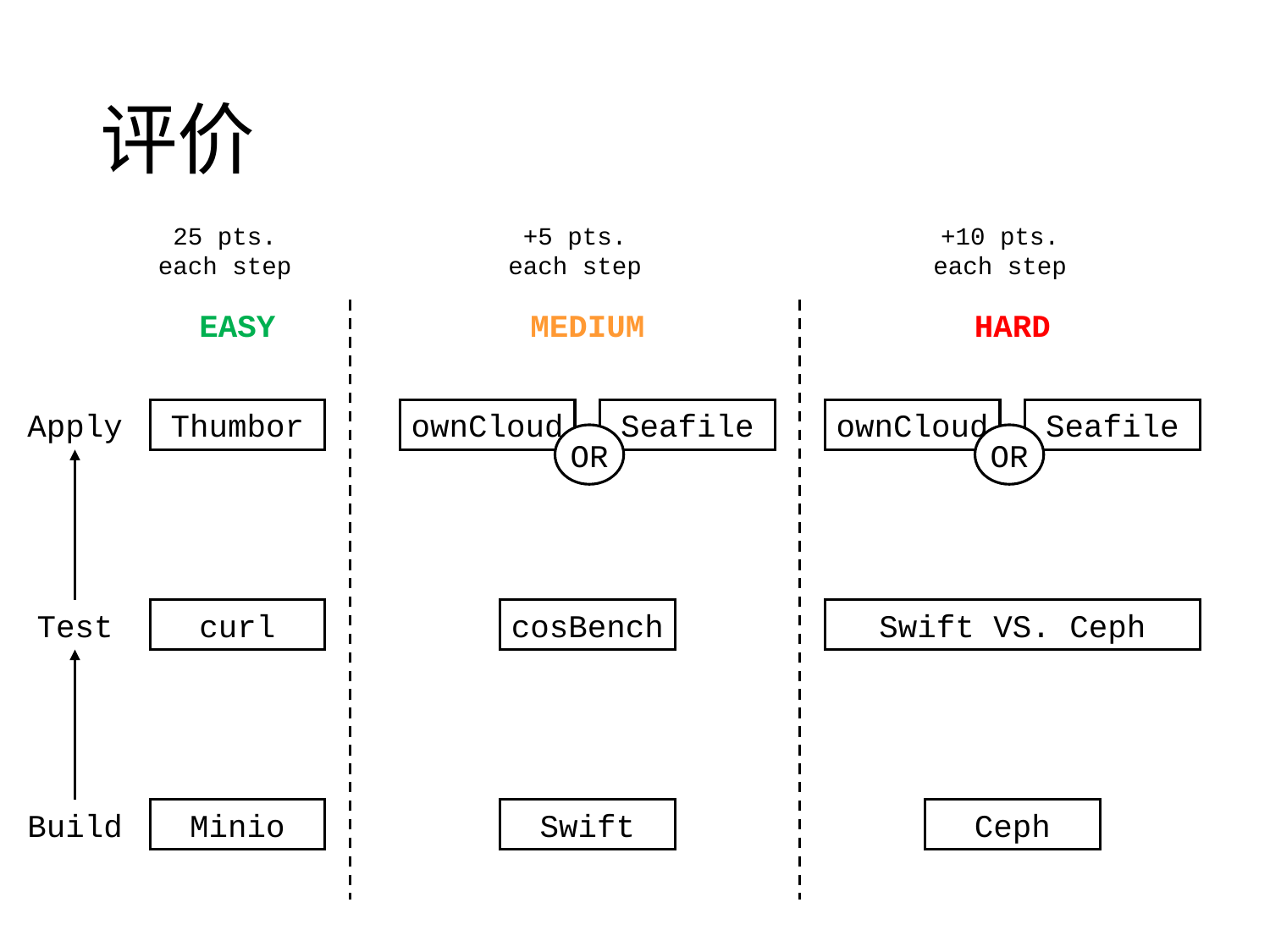

# 评价
25 pts. each step
+5 pts. each step
+10 pts. each step
EASY
MEDIUM
HARD
Apply
Thumbor
ownCloud
Seafile
ownCloud
Seafile
OR
OR
Test
curl
cosBench
Swift VS. Ceph
Build
Minio
Swift
Ceph